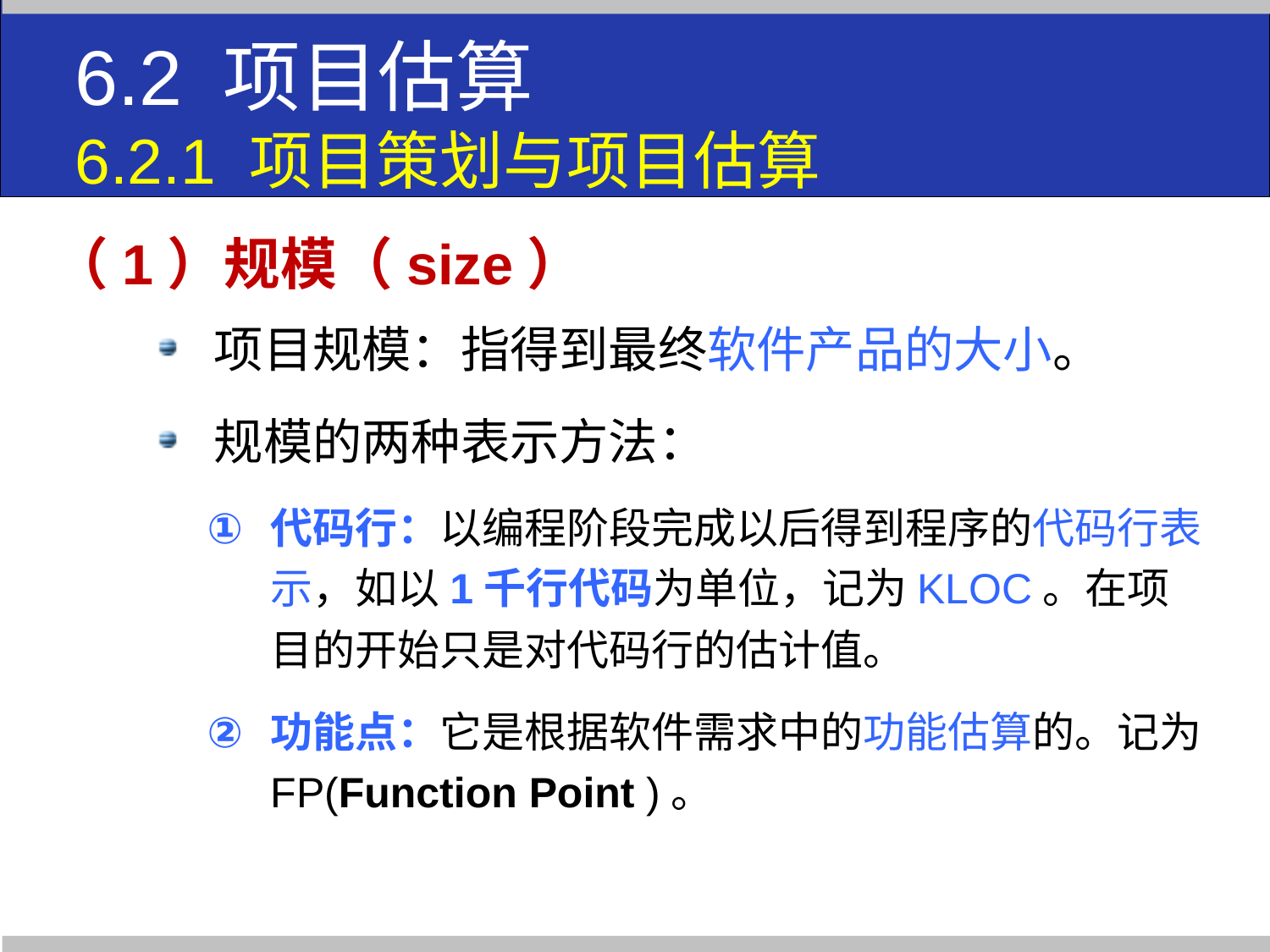

6.2 项目估算
6.2.1 项目策划与项目估算
（1）规模（size）
项目规模：指得到最终软件产品的大小。
规模的两种表示方法：
代码行：以编程阶段完成以后得到程序的代码行表示，如以1千行代码为单位，记为KLOC。在项目的开始只是对代码行的估计值。
功能点：它是根据软件需求中的功能估算的。记为FP(Function Point )。
729